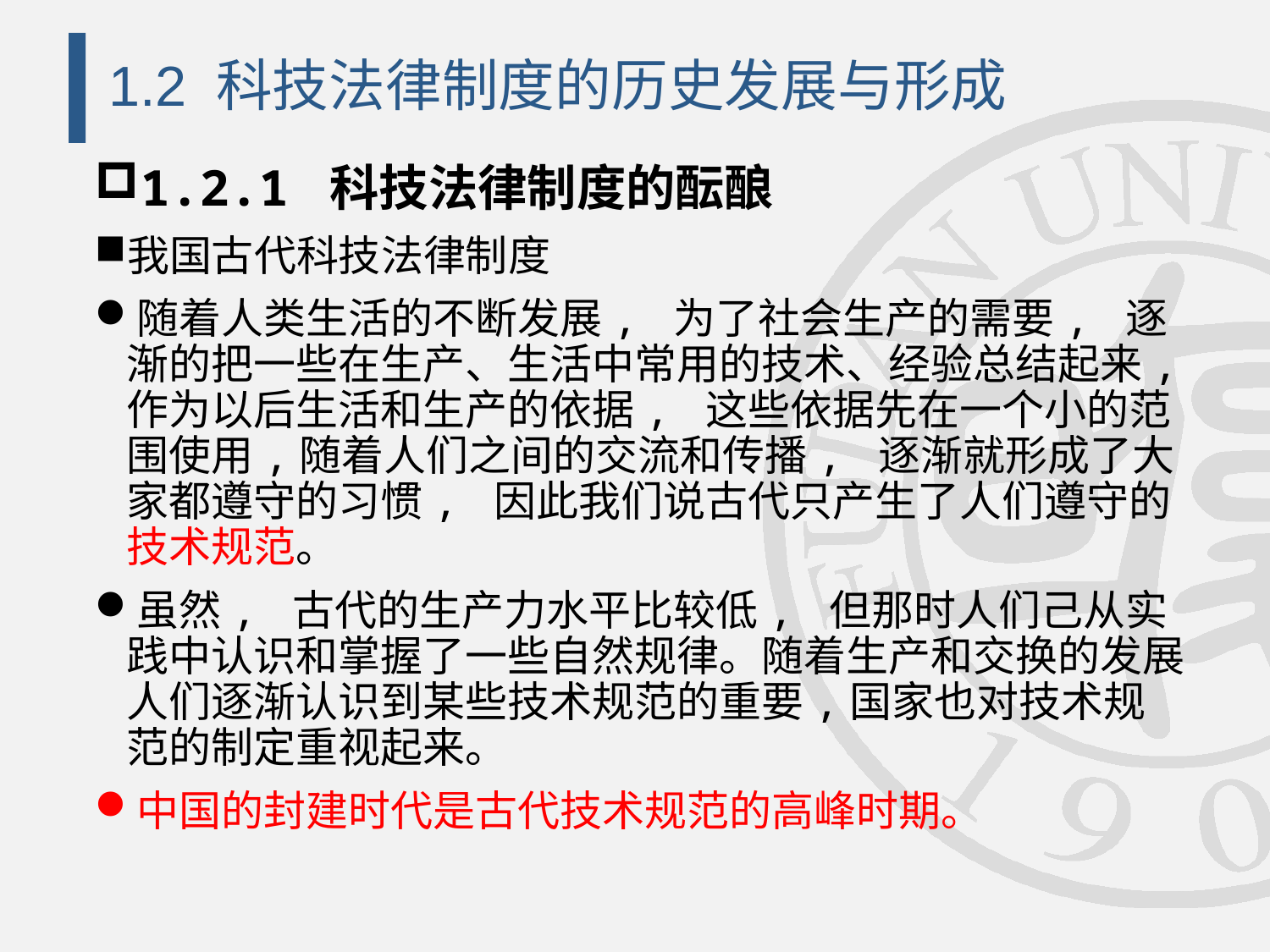

# 1.2 科技法律制度的历史发展与形成
1.2.1 科技法律制度的酝酿
我国古代科技法律制度
随着人类生活的不断发展, 为了社会生产的需要, 逐渐的把一些在生产、生活中常用的技术、经验总结起来, 作为以后生活和生产的依据, 这些依据先在一个小的范围使用,随着人们之间的交流和传播, 逐渐就形成了大家都遵守的习惯, 因此我们说古代只产生了人们遵守的技术规范。
虽然, 古代的生产力水平比较低, 但那时人们己从实践中认识和掌握了一些自然规律。随着生产和交换的发展人们逐渐认识到某些技术规范的重要,国家也对技术规范的制定重视起来。
中国的封建时代是古代技术规范的高峰时期。